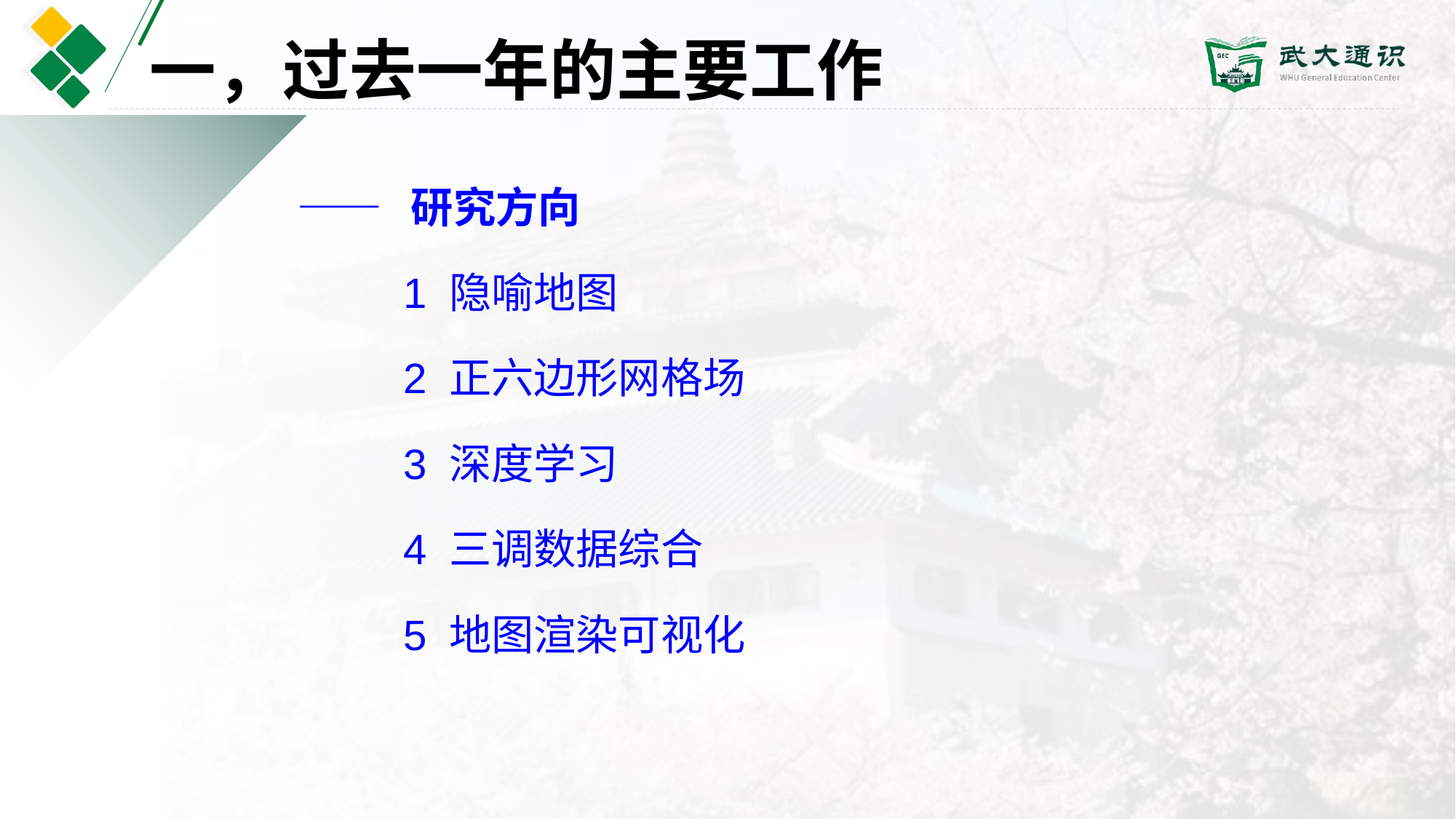

一，过去一年的主要工作

——  研究方向
         1 隐喻地图
         2 正六边形网格场
         3 深度学习
         4 三调数据综合
         5 地图渲染可视化